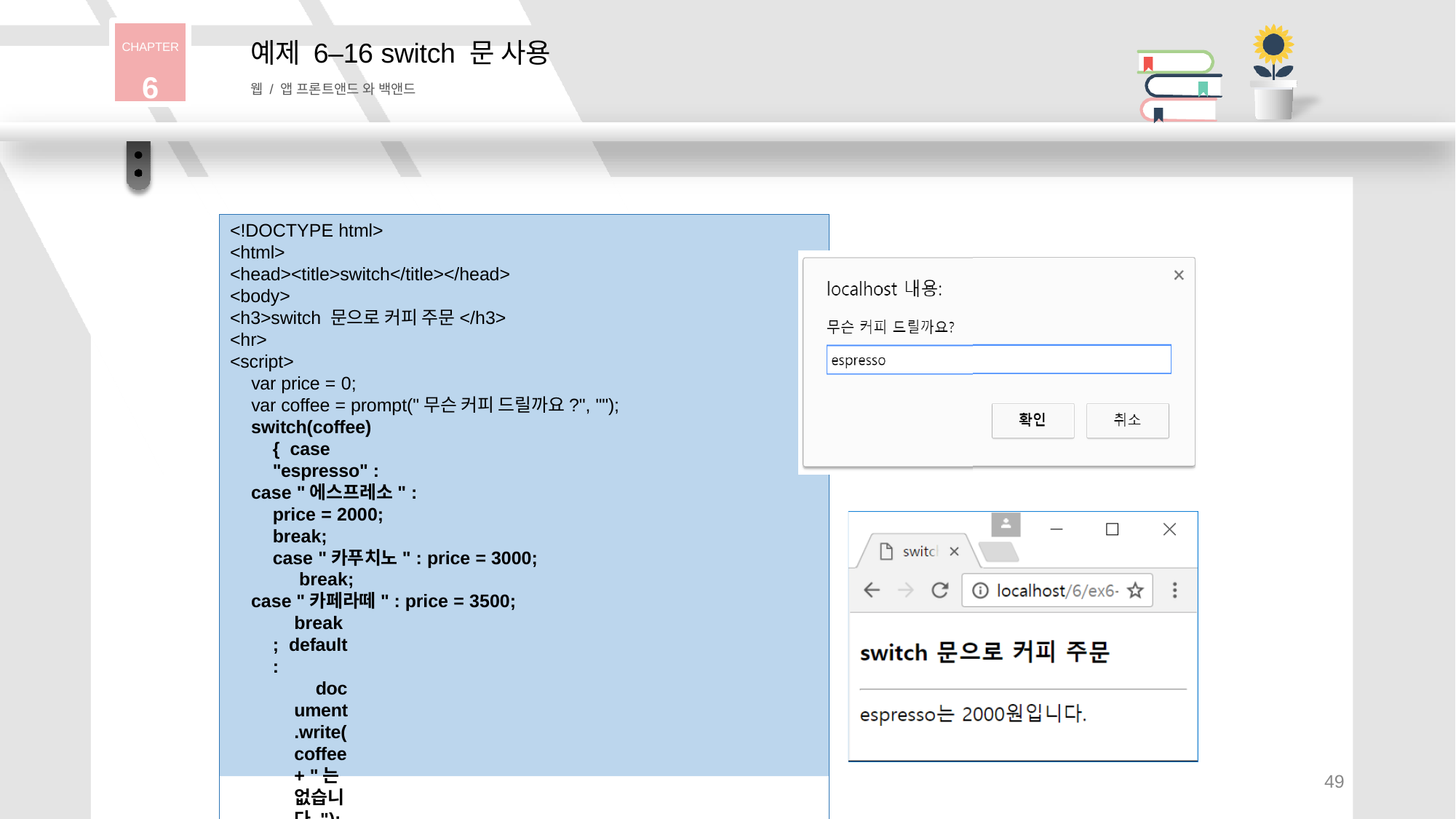

CHAPTER

6

# 예제 6–16 switch 문 사용

웹 / 앱 프론트앤드 와 백앤드

<!DOCTYPE html>
<html>
<head><title>switch</title></head>
<body>
<h3>switch 문으로 커피 주문</h3>
<hr>
<script>
var price = 0;
var coffee = prompt("무슨 커피 드릴까요?", "");
switch(coffee) {  case "espresso" :
case "에스프레소" : price = 2000;
break;
case "카푸치노" : price = 3000;  break;
case "카페라떼" : price = 3500;
break;  default :
document.write(coffee + "는 없습니다.");
}
if(price != 0)
document.write(coffee + "는 " + price + "원입니다.");
</script>
</body>
</html>

49